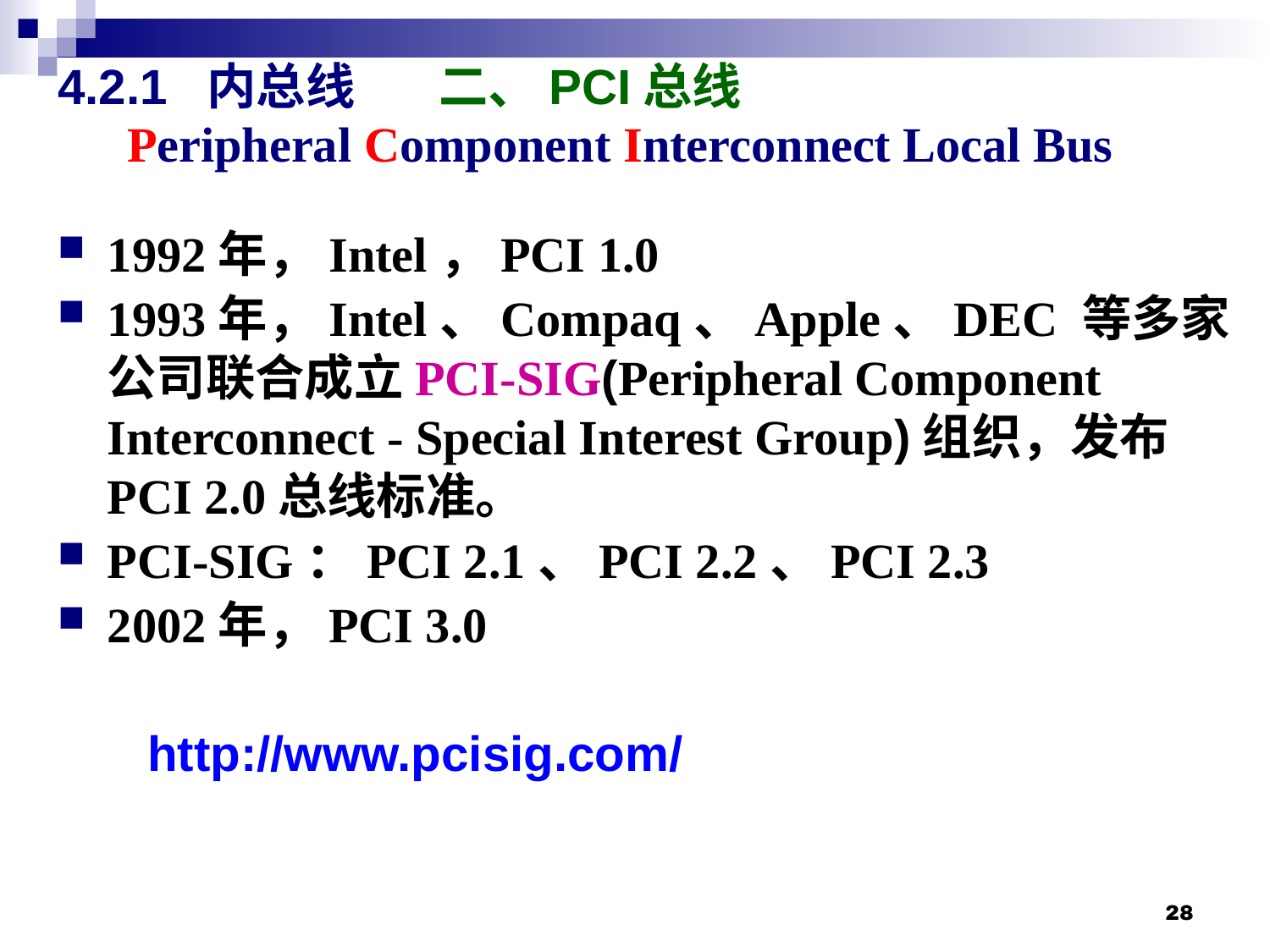

# 4.2.1  内总线 	二、PCI总线
Peripheral Component Interconnect Local Bus
1992年，Intel，PCI 1.0
1993年，Intel、Compaq、Apple、DEC 等多家公司联合成立PCI-SIG(Peripheral Component Interconnect - Special Interest Group)组织，发布PCI 2.0总线标准。
PCI-SIG：PCI 2.1、PCI 2.2、PCI 2.3
2002年，PCI 3.0
http://www.pcisig.com/
28